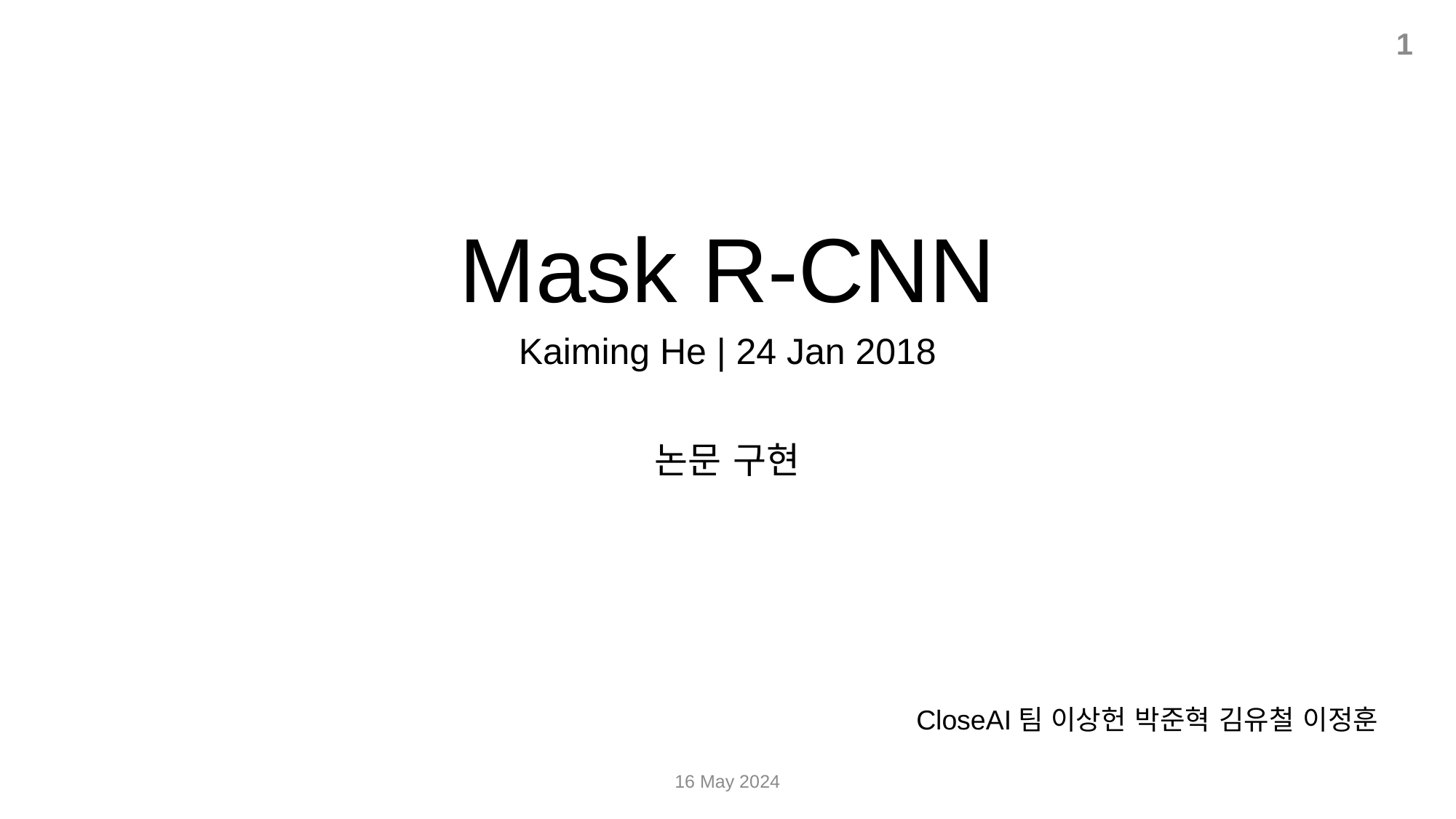

1
Mask R-CNN
Kaiming He | 24 Jan 2018

논문 구현

CloseAI팀 이상헌 박준혁 김유철 이정훈
16 May 2024